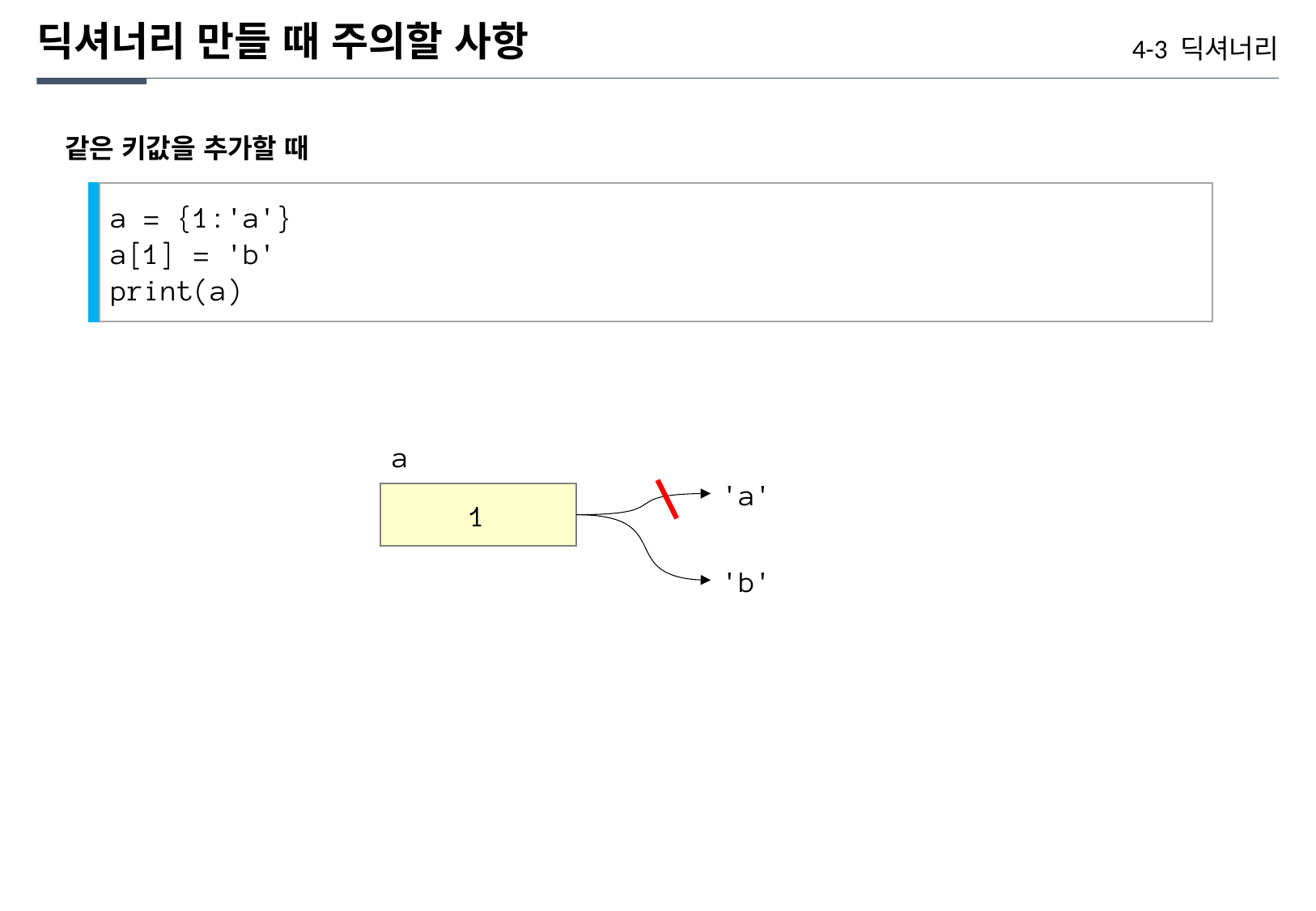

딕셔너리 만들 때 주의할 사항
4-3 딕셔너리
같은 키값을 추가할 때

a = {1:'a'}
a[1] = 'b'
print(a)
a
'a'
1
'b'